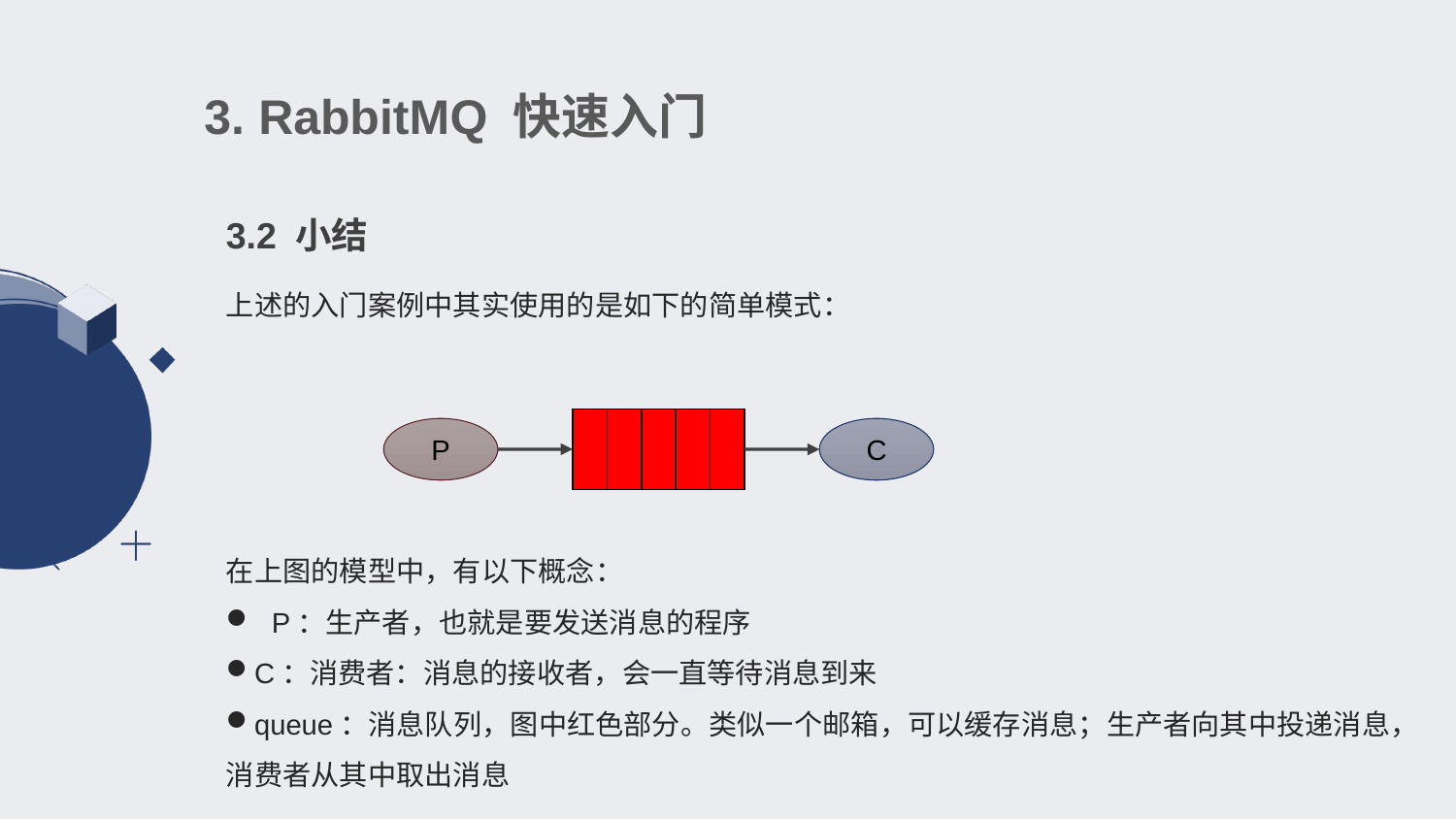

3. RabbitMQ 快速入门
3.2 小结
上述的入门案例中其实使用的是如下的简单模式：

P
C
在上图的模型中，有以下概念：
P：生产者，也就是要发送消息的程序
C：消费者：消息的接收者，会一直等待消息到来
queue：消息队列，图中红色部分。类似一个邮箱，可以缓存消息；生产者向其中投递消息，消费者从其中取出消息